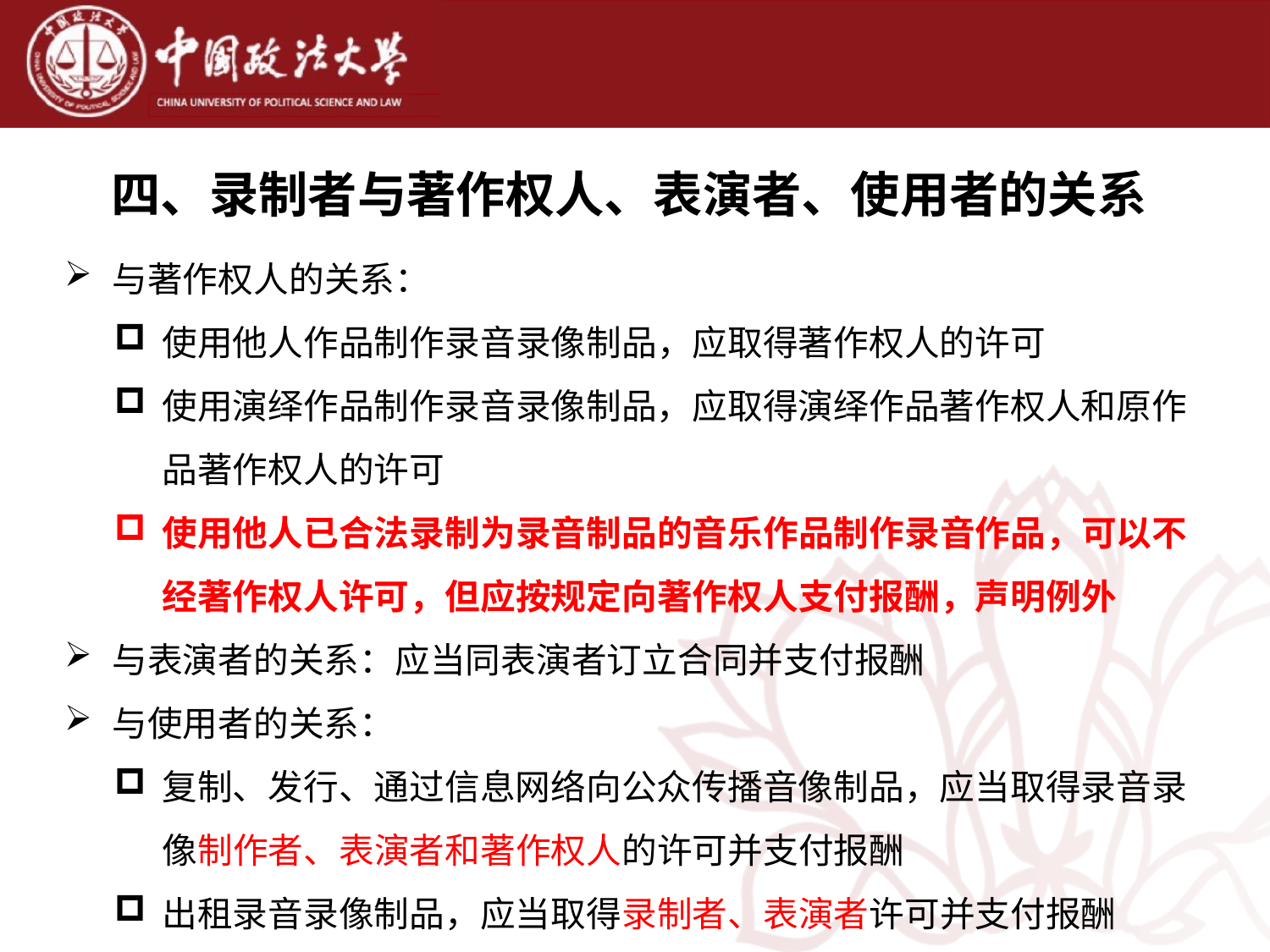

四、录制者与著作权人、表演者、使用者的关系
与著作权人的关系：
使用他人作品制作录音录像制品，应取得著作权人的许可
使用演绎作品制作录音录像制品，应取得演绎作品著作权人和原作品著作权人的许可
使用他人已合法录制为录音制品的音乐作品制作录音作品，可以不经著作权人许可，但应按规定向著作权人支付报酬，声明例外
与表演者的关系：应当同表演者订立合同并支付报酬
与使用者的关系：
复制、发行、通过信息网络向公众传播音像制品，应当取得录音录像制作者、表演者和著作权人的许可并支付报酬
出租录音录像制品，应当取得录制者、表演者许可并支付报酬